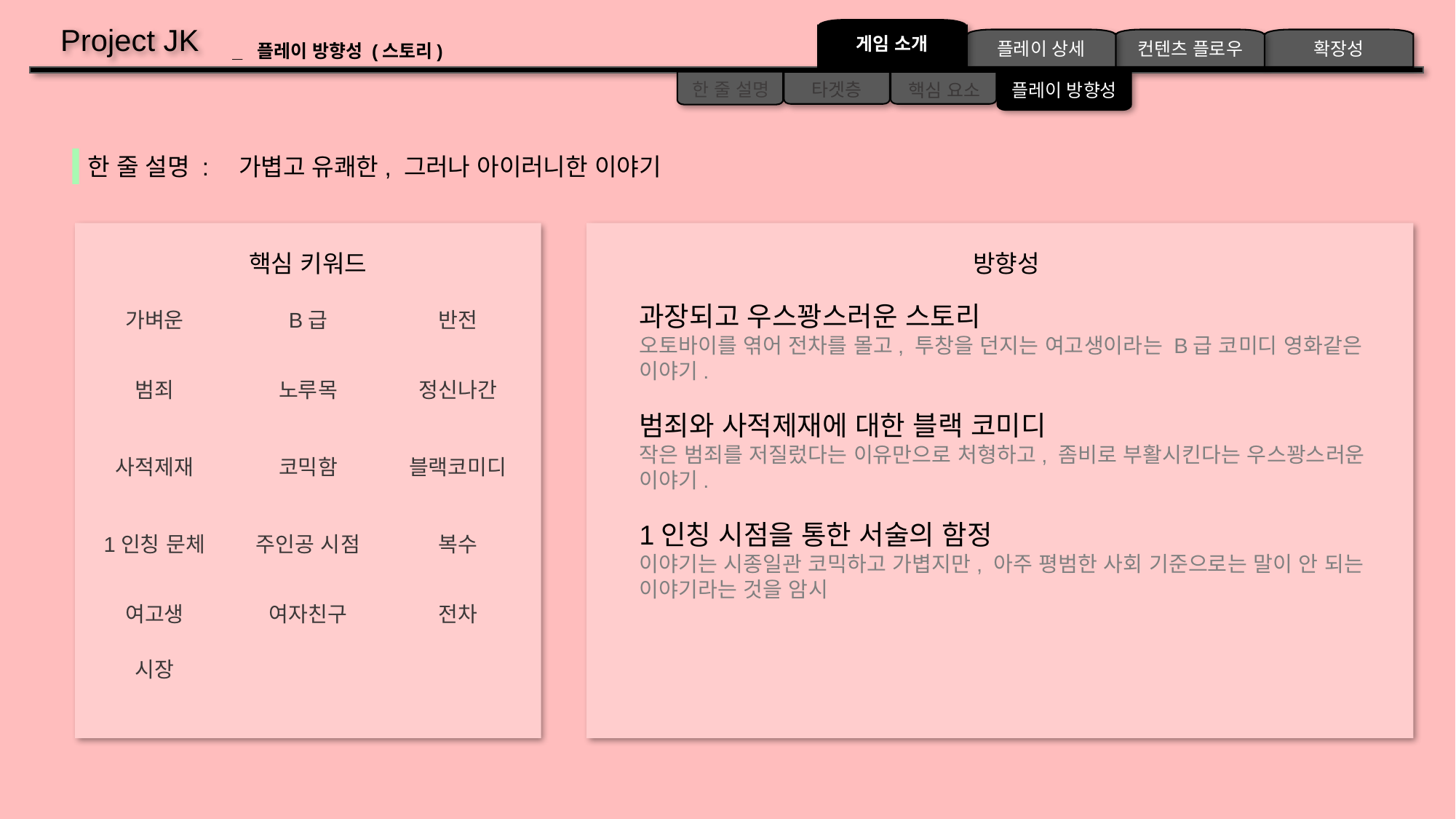

Project JK
게임 소개
플레이 상세
컨텐츠 플로우
확장성
_  플레이 방향성 (스토리)

타겟층
핵심 요소
플레이 방향성
한 줄 설명
한 줄 설명
가볍고 유쾌한, 그러나 아이러니한 이야기

:

핵심 키워드
방향성
과장되고 우스꽝스러운 스토리
오토바이를 엮어 전차를 몰고, 투창을 던지는 여고생이라는 B급 코미디 영화같은 이야기.

범죄와 사적제재에 대한 블랙 코미디
작은 범죄를 저질렀다는 이유만으로 처형하고, 좀비로 부활시킨다는 우스꽝스러운 이야기.

1인칭 시점을 통한 서술의 함정
이야기는 시종일관 코믹하고 가볍지만, 아주 평범한 사회 기준으로는 말이 안 되는 이야기라는 것을 암시

가벼운
B급
반전
범죄
노루목
정신나간
사적제재
코믹함
블랙코미디
1인칭 문체
주인공 시점
복수
여고생
여자친구
전차
시장